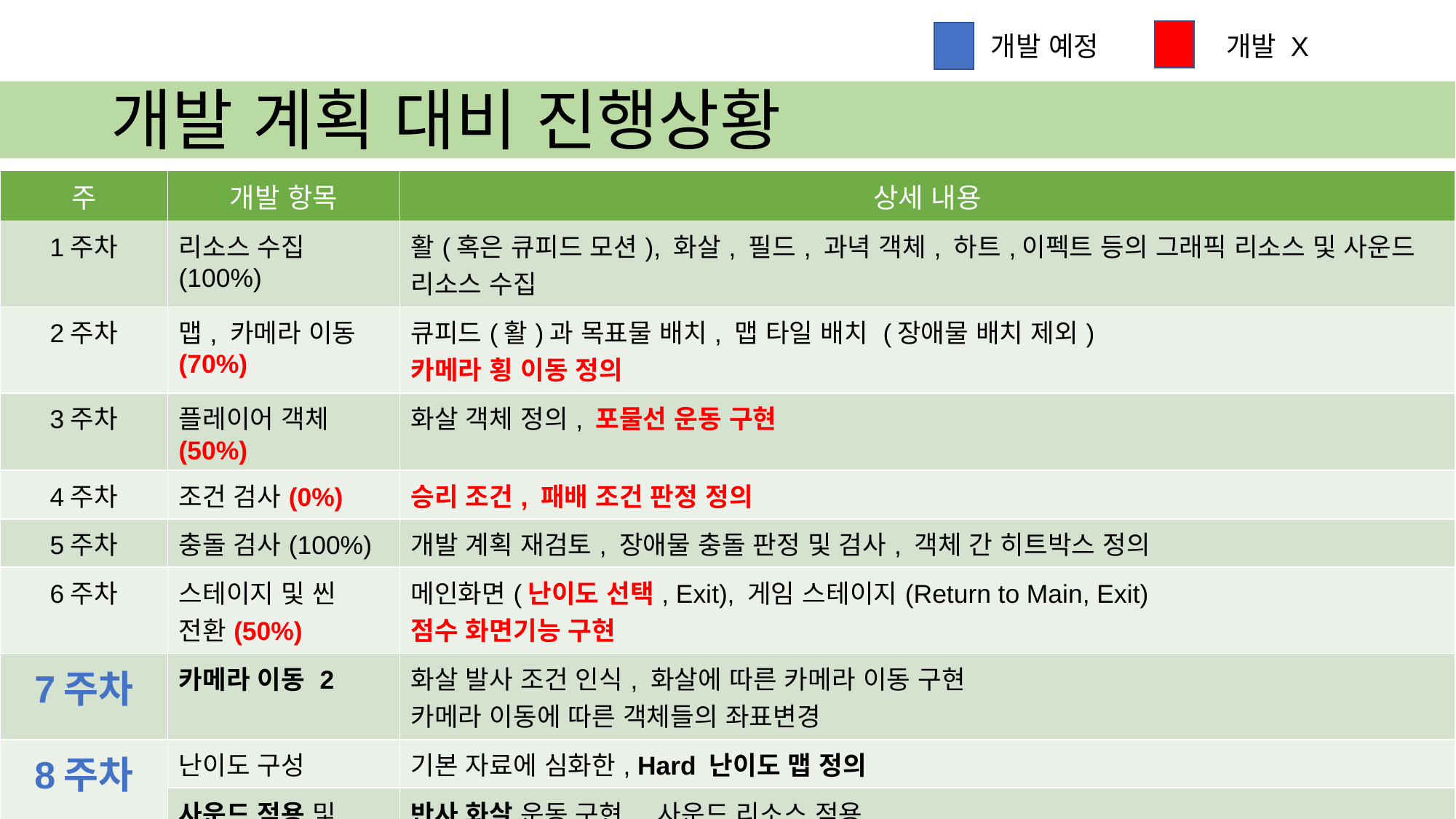

개발 예정
개발 X
# 개발 계획 대비 진행상황

| 주 | 개발 항목 | 상세 내용 |
| --- | --- | --- |
| 1주차 | 리소스 수집(100%) | 활(혹은 큐피드 모션), 화살, 필드, 과녁 객체, 하트,이펙트 등의 그래픽 리소스 및 사운드 리소스 수집 |
| 2주차 | 맵, 카메라 이동 (70%) | 큐피드(활)과 목표물 배치, 맵 타일 배치 (장애물 배치 제외) 카메라 횡 이동 정의 |
| 3주차 | 플레이어 객체(50%) | 화살 객체 정의, 포물선 운동 구현 |
| 4주차 | 조건 검사(0%) | 승리 조건, 패배 조건 판정 정의 |
| 5주차 | 충돌 검사(100%) | 개발 계획 재검토, 장애물 충돌 판정 및 검사, 객체 간 히트박스 정의 |
| 6주차 | 스테이지 및 씬 전환(50%) | 메인화면(난이도 선택, Exit), 게임 스테이지(Return to Main, Exit) 점수 화면기능 구현 |
| 7주차 | 카메라 이동 2 | 화살 발사 조건 인식, 화살에 따른 카메라 이동 구현 카메라 이동에 따른 객체들의 좌표변경 |
| 8주차 | 난이도 구성 | 기본 자료에 심화한, Hard 난이도 맵 정의 |
|  | 사운드 적용 및 추가개발 진행 | 반사 화살 운동 구현, 사운드 리소스 적용 |
|  | 마지막 검사 | 최종 점검 |